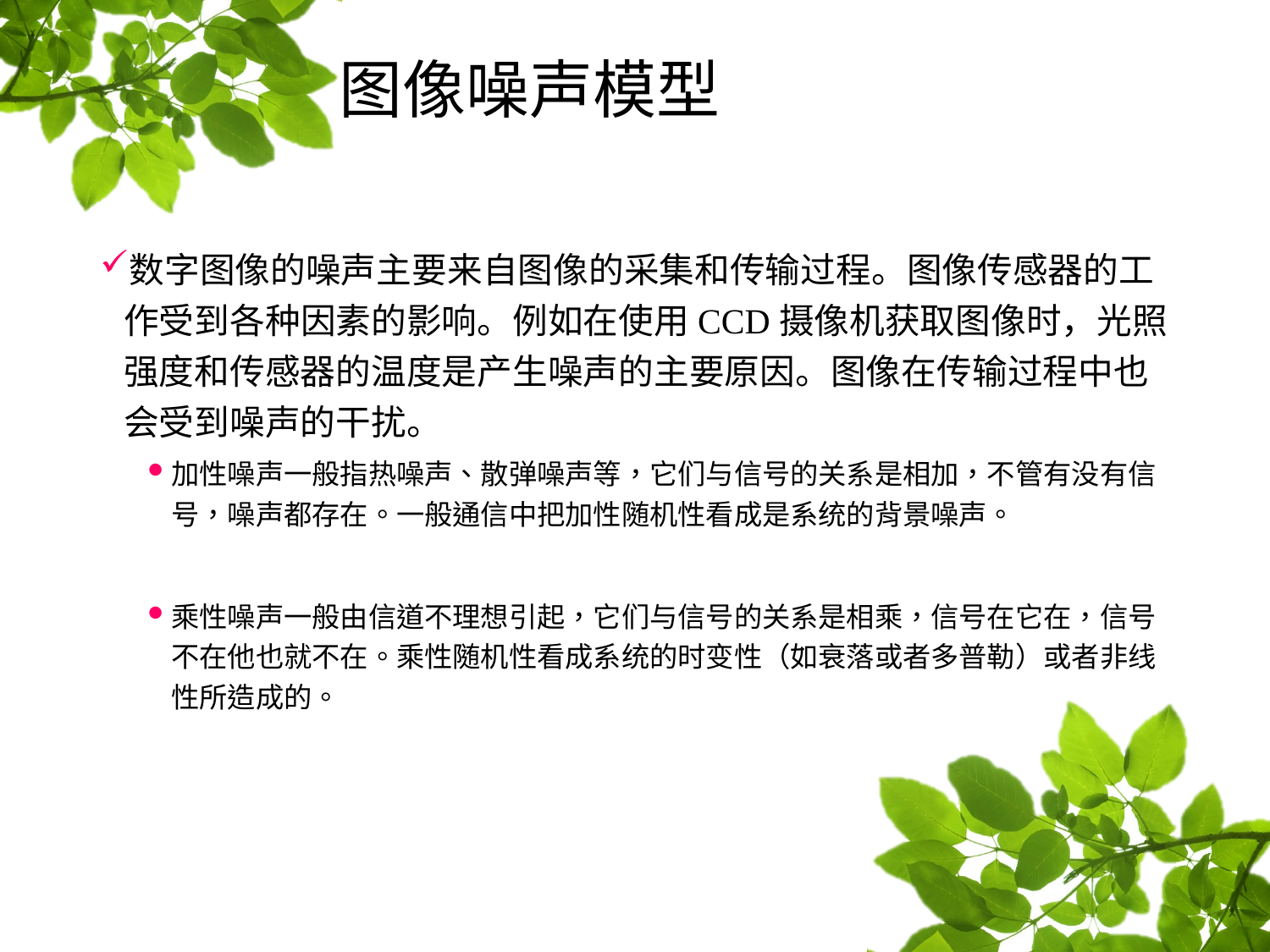

# 图像噪声模型
数字图像的噪声主要来自图像的采集和传输过程。图像传感器的工作受到各种因素的影响。例如在使用CCD摄像机获取图像时，光照强度和传感器的温度是产生噪声的主要原因。图像在传输过程中也会受到噪声的干扰。
加性噪声一般指热噪声、散弹噪声等，它们与信号的关系是相加，不管有没有信号，噪声都存在。一般通信中把加性随机性看成是系统的背景噪声。

乘性噪声一般由信道不理想引起，它们与信号的关系是相乘，信号在它在，信号不在他也就不在。乘性随机性看成系统的时变性（如衰落或者多普勒）或者非线性所造成的。